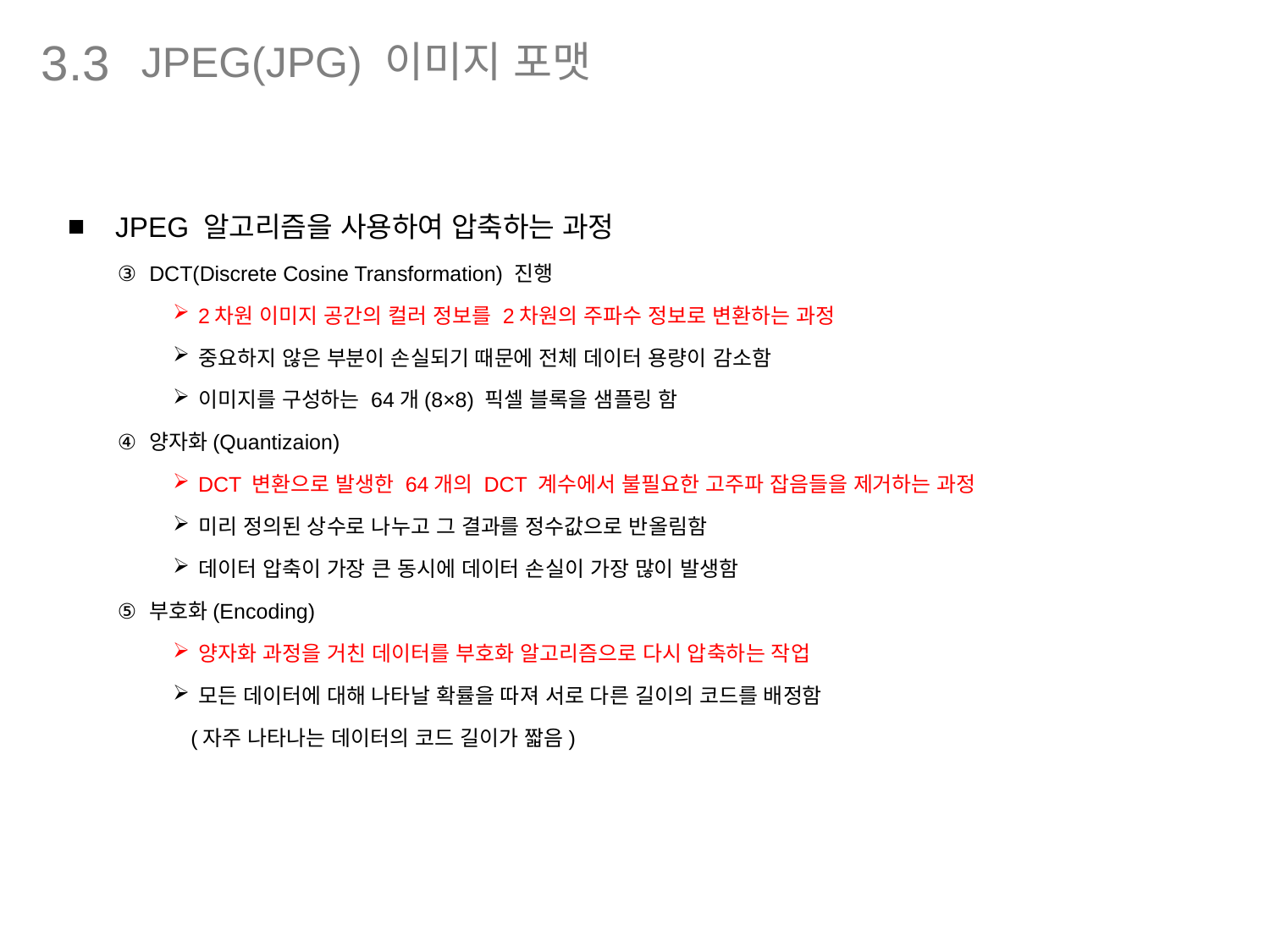

JPEG(JPG) 이미지 포맷
3.3
JPEG 알고리즘을 사용하여 압축하는 과정
DCT(Discrete Cosine Transformation) 진행
2차원 이미지 공간의 컬러 정보를 2차원의 주파수 정보로 변환하는 과정
중요하지 않은 부분이 손실되기 때문에 전체 데이터 용량이 감소함
이미지를 구성하는 64개(8×8) 픽셀 블록을 샘플링 함
양자화(Quantizaion)
DCT 변환으로 발생한 64개의 DCT 계수에서 불필요한 고주파 잡음들을 제거하는 과정
미리 정의된 상수로 나누고 그 결과를 정수값으로 반올림함
데이터 압축이 가장 큰 동시에 데이터 손실이 가장 많이 발생함
부호화(Encoding)
양자화 과정을 거친 데이터를 부호화 알고리즘으로 다시 압축하는 작업
모든 데이터에 대해 나타날 확률을 따져 서로 다른 길이의 코드를 배정함
   (자주 나타나는 데이터의 코드 길이가 짧음)